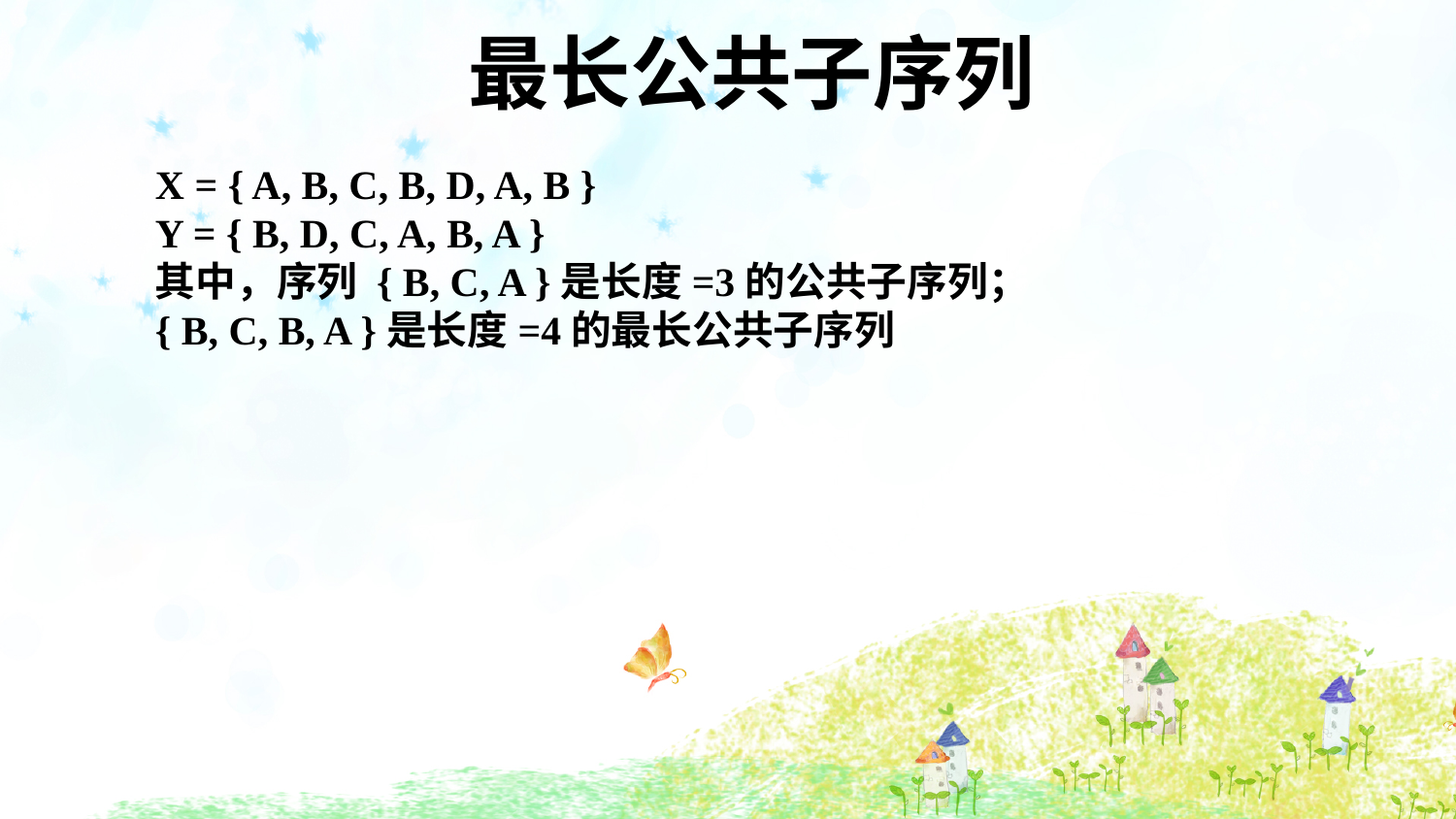

最长公共子序列
X = { A, B, C, B, D, A, B }
Y = { B, D, C, A, B, A }
其中，序列 { B, C, A }是长度=3的公共子序列；
{ B, C, B, A }是长度=4的最长公共子序列